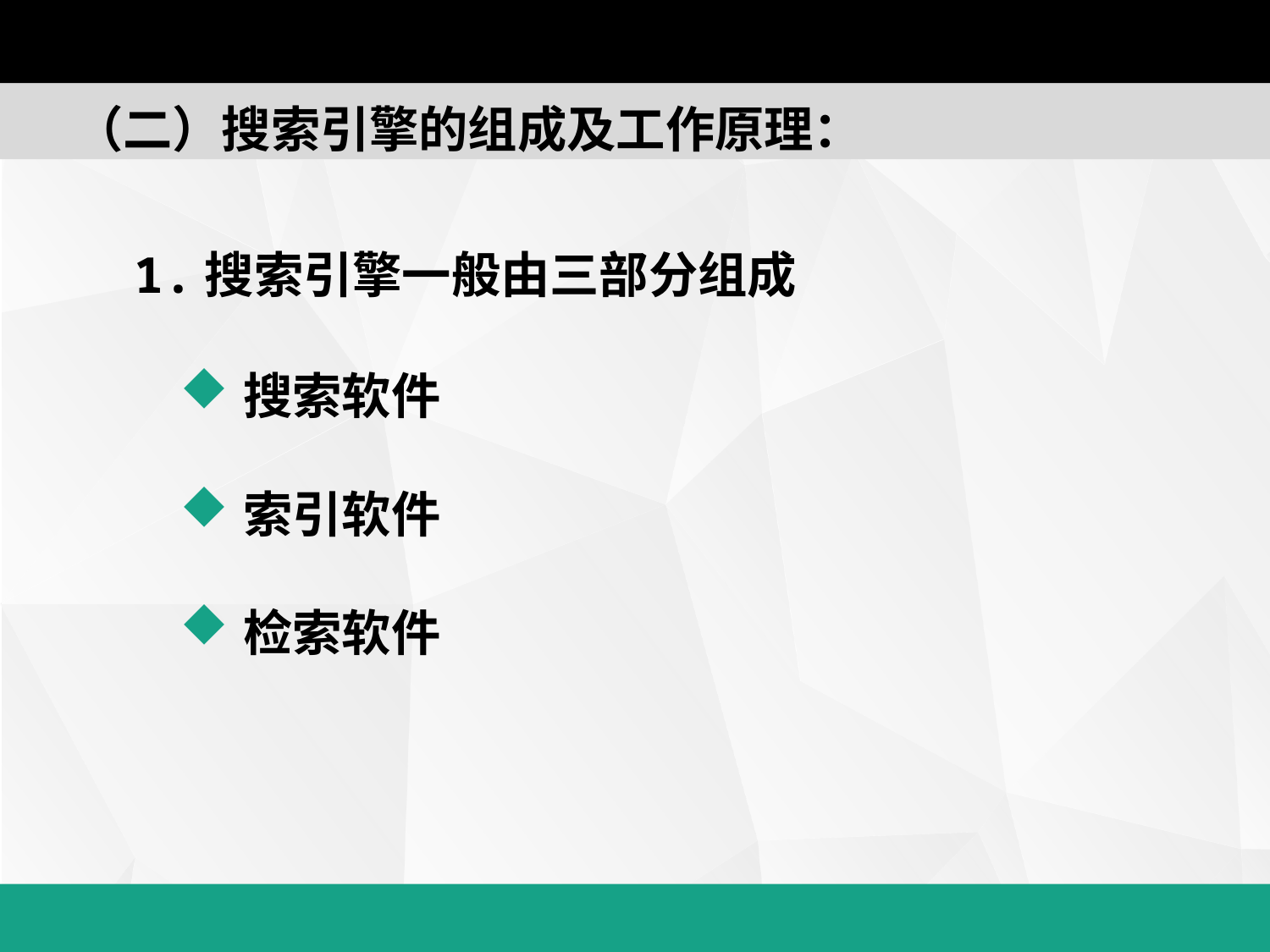

（二）搜索引擎的组成及工作原理：
1.搜索引擎一般由三部分组成
搜索软件
索引软件
检索软件